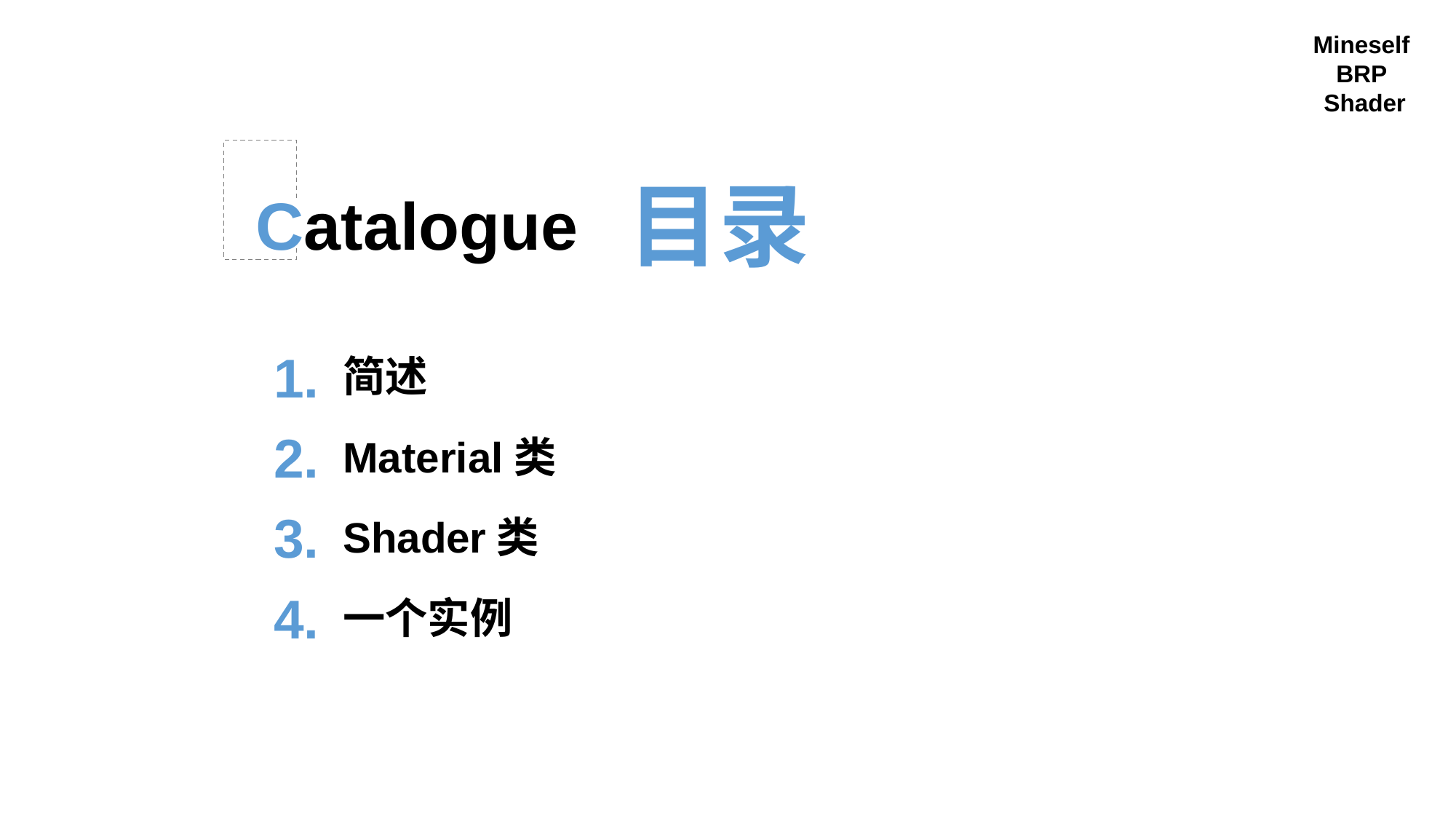

Mineself
BRP
Shader

目录
Catalogue

1.
简述
2.
Material类
3.
Shader类
4.
一个实例